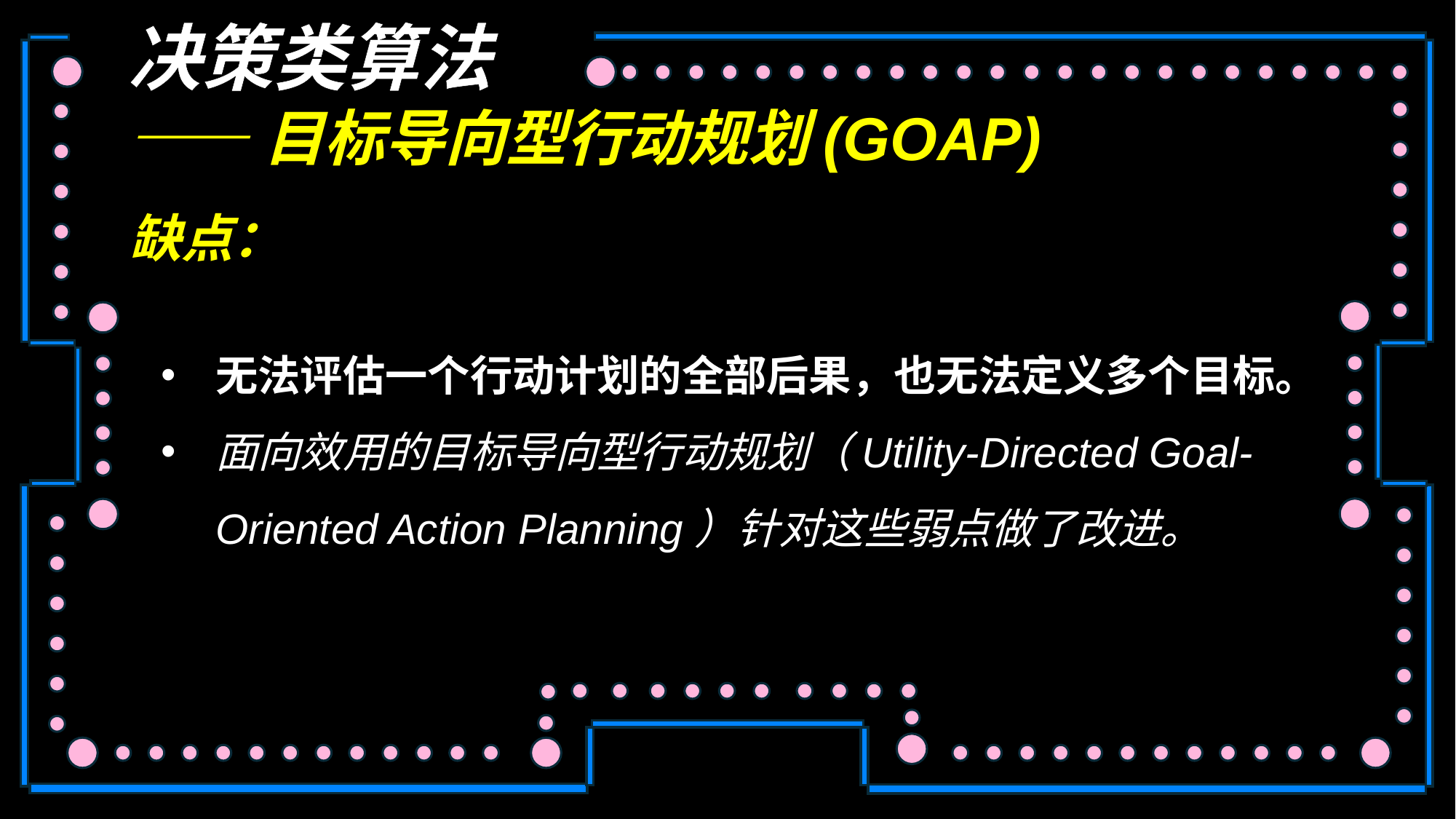

决策类算法

——目标导向型行动规划(GOAP)

缺点：

无法评估一个行动计划的全部后果，也无法定义多个目标。
面向效用的目标导向型行动规划（Utility-Directed Goal-Oriented Action Planning）针对这些弱点做了改进。